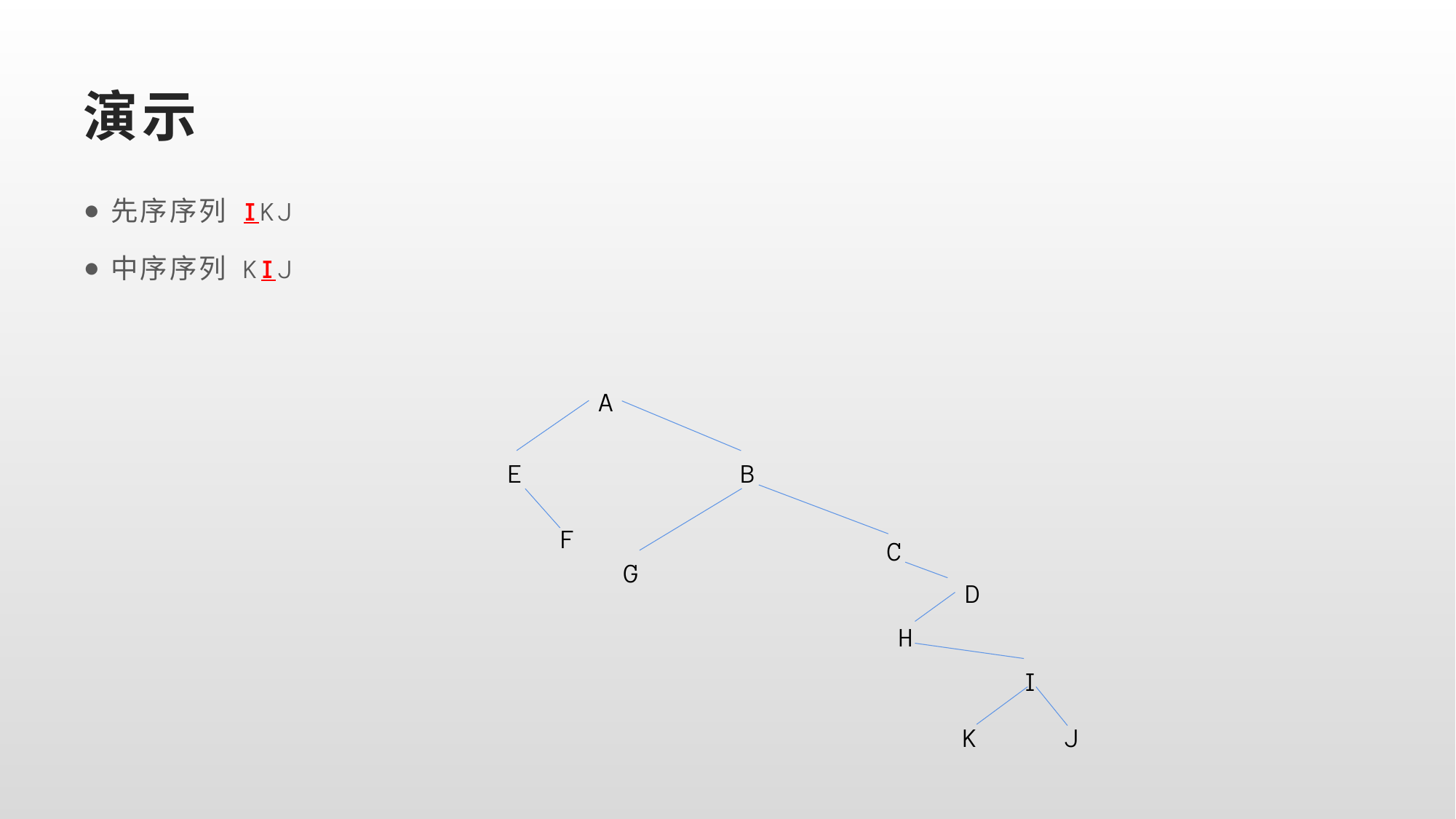

# 演示
先序序列 IKJ
中序序列 KIJ

A
E
B
F
C
G
D
H
I
K
J